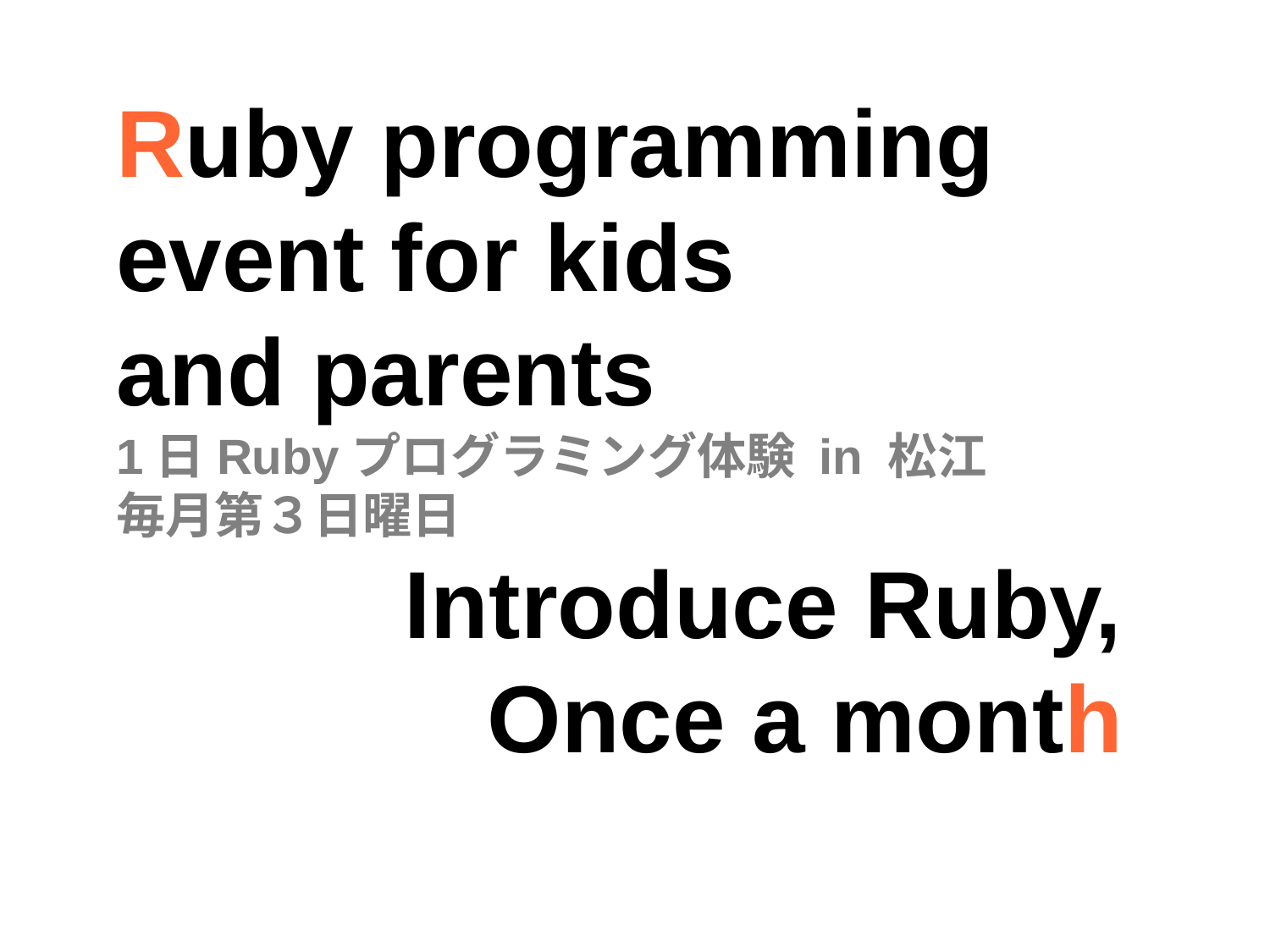

Ruby programming event for kids
and parents
1日Rubyプログラミング体験 in 松江
毎月第３日曜日
Introduce Ruby,
Once a month